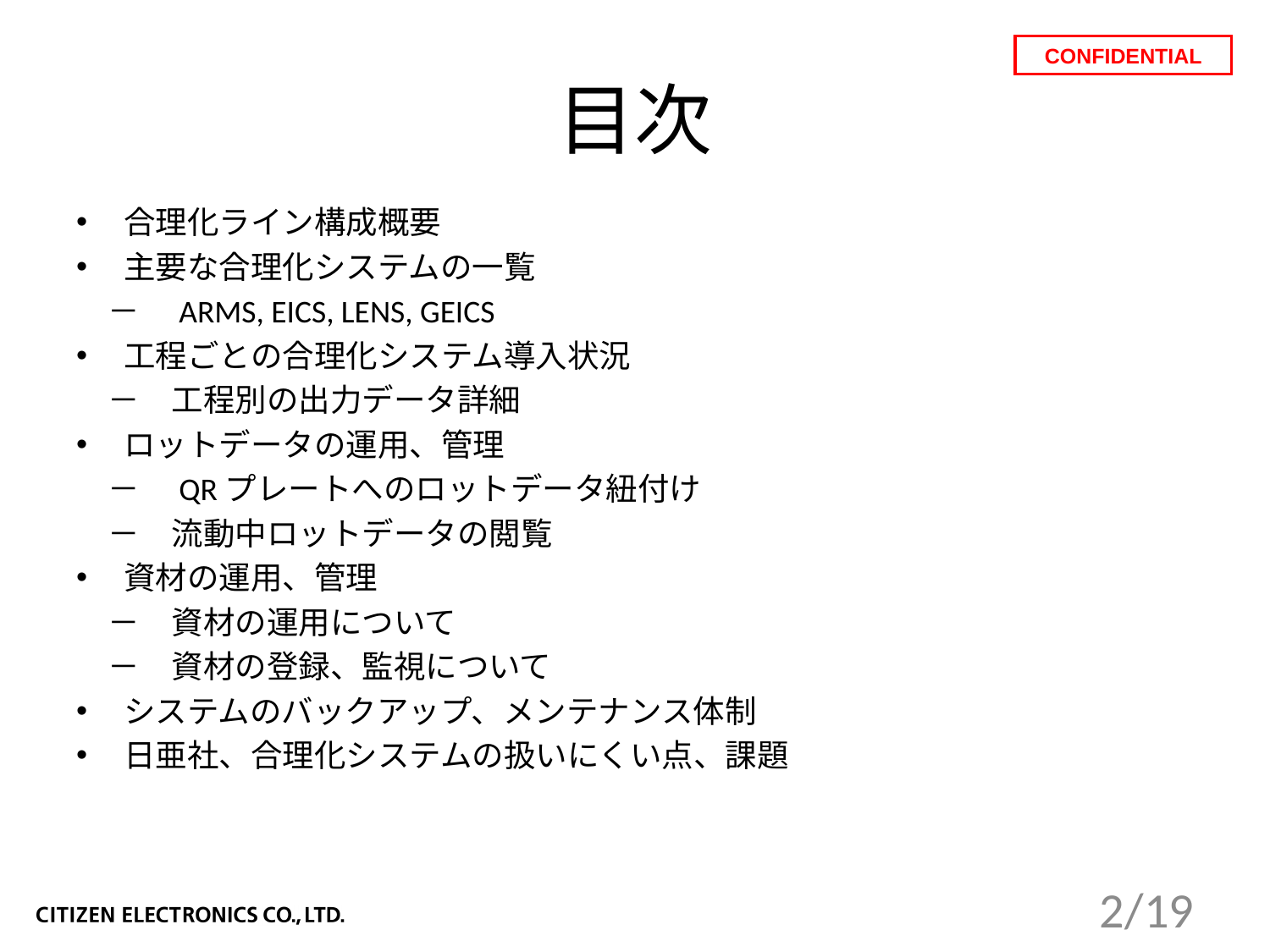

# 目次
合理化ライン構成概要
主要な合理化システムの一覧
　－　ARMS, EICS, LENS, GEICS
工程ごとの合理化システム導入状況
　－　工程別の出力データ詳細
ロットデータの運用、管理
　－　QRプレートへのロットデータ紐付け
　－　流動中ロットデータの閲覧
資材の運用、管理
　－　資材の運用について
　－　資材の登録、監視について
システムのバックアップ、メンテナンス体制
日亜社、合理化システムの扱いにくい点、課題
2/19